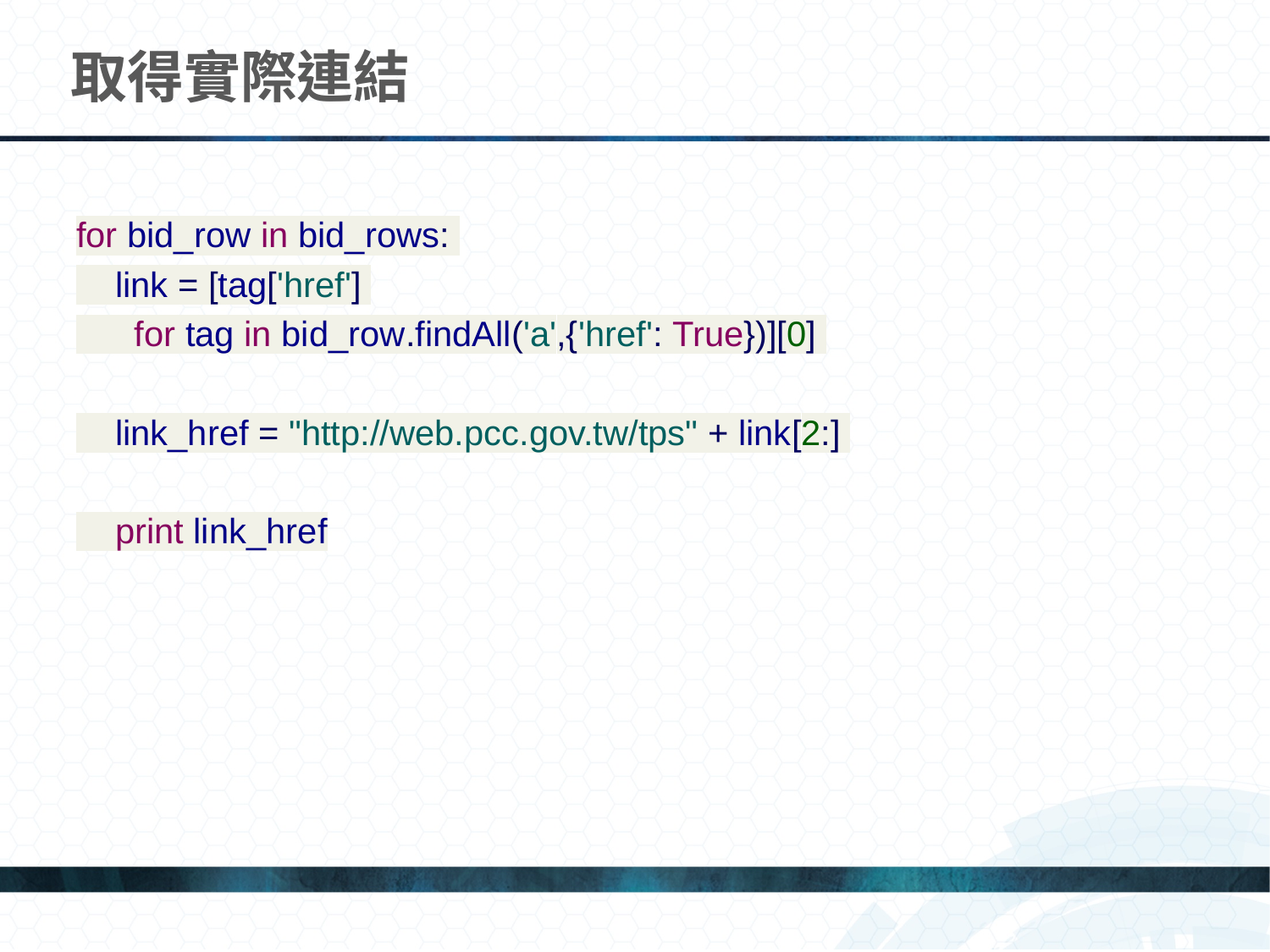

# 取得實際連結
for bid_row in bid_rows:
    link = [tag['href']
      for tag in bid_row.findAll('a',{'href': True})][0]

    link_href = "http://web.pcc.gov.tw/tps" + link[2:]

    print link_href